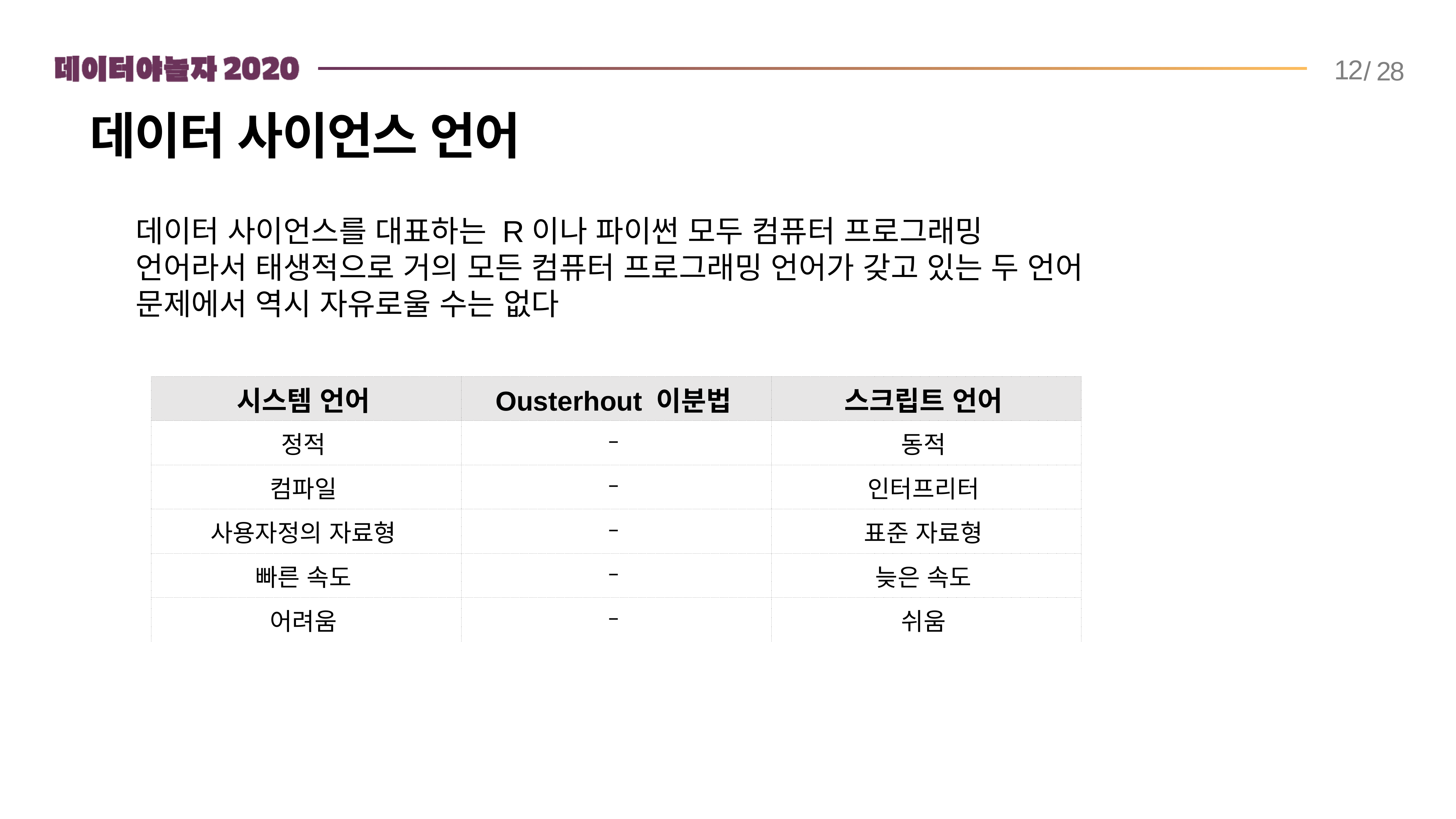

12
데이터 사이언스 언어
데이터 사이언스를 대표하는 R이나 파이썬 모두 컴퓨터 프로그래밍 언어라서 태생적으로 거의 모든 컴퓨터 프로그래밍 언어가 갖고 있는 두 언어 문제에서 역시 자유로울 수는 없다
| 시스템 언어 | Ousterhout 이분법 | 스크립트 언어 |
| --- | --- | --- |
| 정적 | – | 동적 |
| 컴파일 | – | 인터프리터 |
| 사용자정의 자료형 | – | 표준 자료형 |
| 빠른 속도 | – | 늦은 속도 |
| 어려움 | – | 쉬움 |